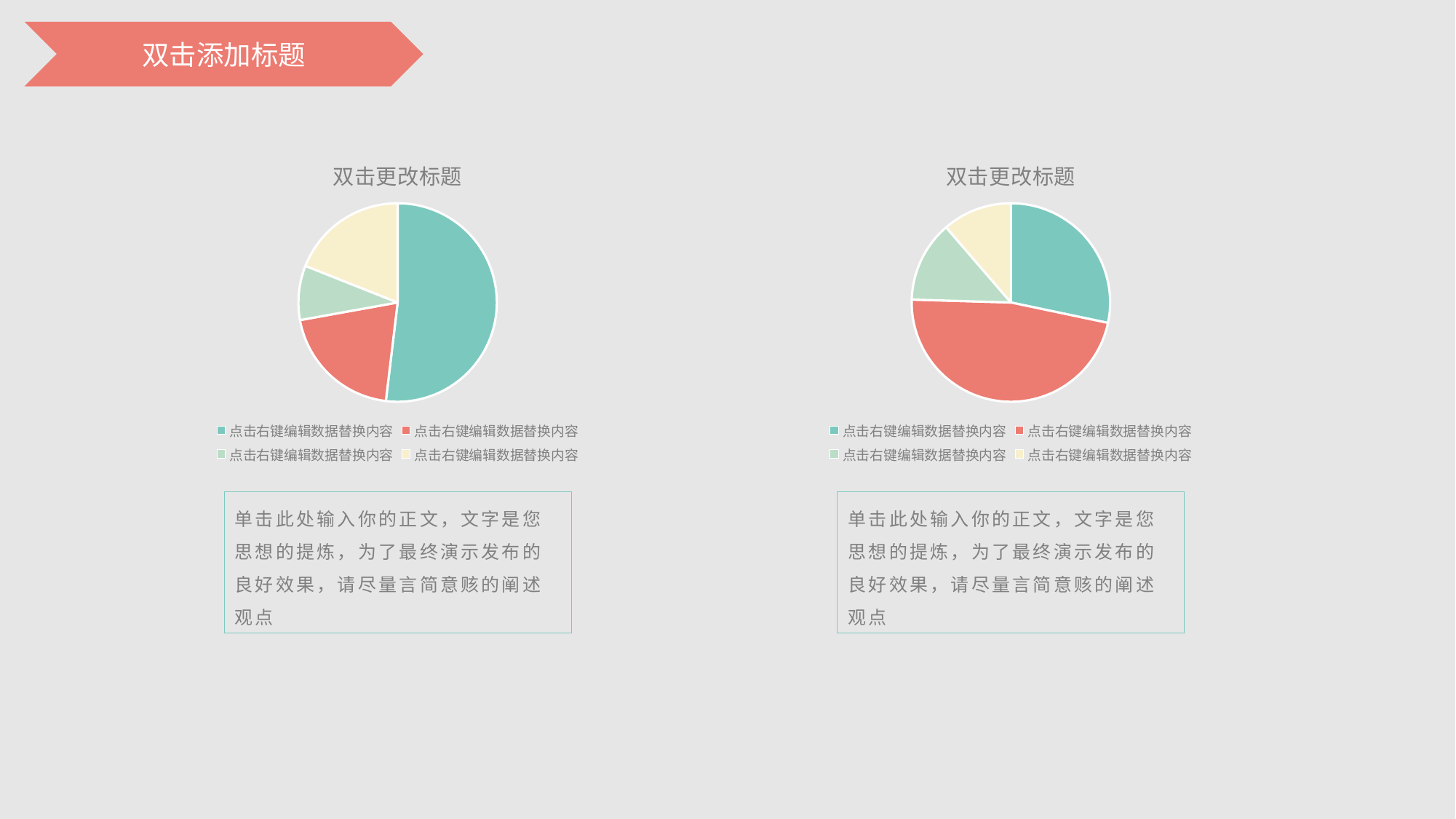

双击添加标题

### Chart: 双击更改标题

| Category | 销售额 |
|---|---|
| 点击右键编辑数据替换内容 | 8.2 |
| 点击右键编辑数据替换内容 | 3.2 |
| 点击右键编辑数据替换内容 | 1.4 |
| 点击右键编辑数据替换内容 | 3.0 |

### Chart: 双击更改标题

| Category | 销售额 |
|---|---|
| 点击右键编辑数据替换内容 | 3.0 |
| 点击右键编辑数据替换内容 | 5.0 |
| 点击右键编辑数据替换内容 | 1.4 |
| 点击右键编辑数据替换内容 | 1.2 |
单击此处输入你的正文，文字是您思想的提炼，为了最终演示发布的良好效果，请尽量言简意赅的阐述观点
单击此处输入你的正文，文字是您思想的提炼，为了最终演示发布的良好效果，请尽量言简意赅的阐述观点